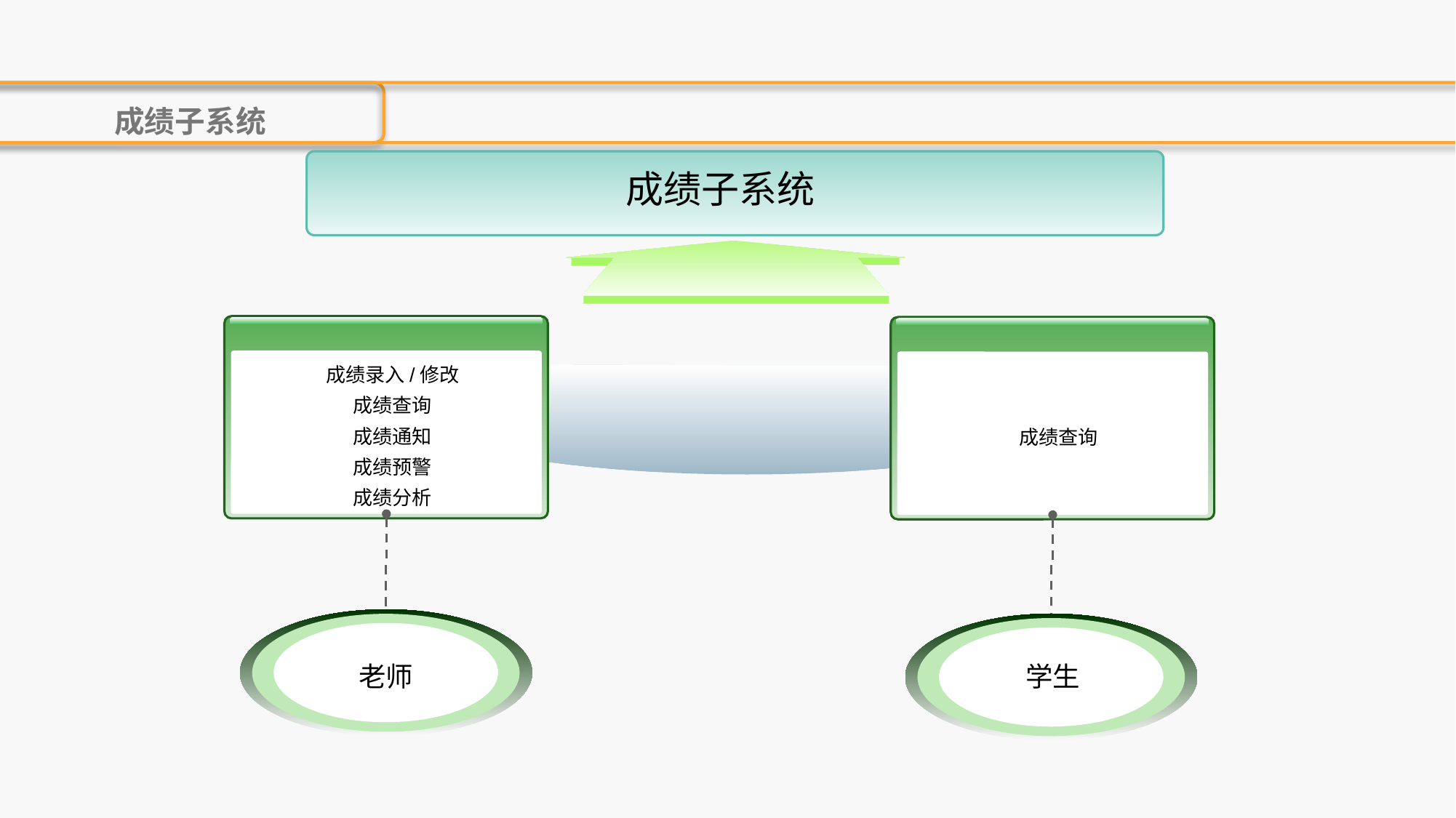

成绩子系统

成绩子系统

成绩录入/修改
成绩查询
成绩通知
成绩预警
成绩分析

成绩查询

老师

学生